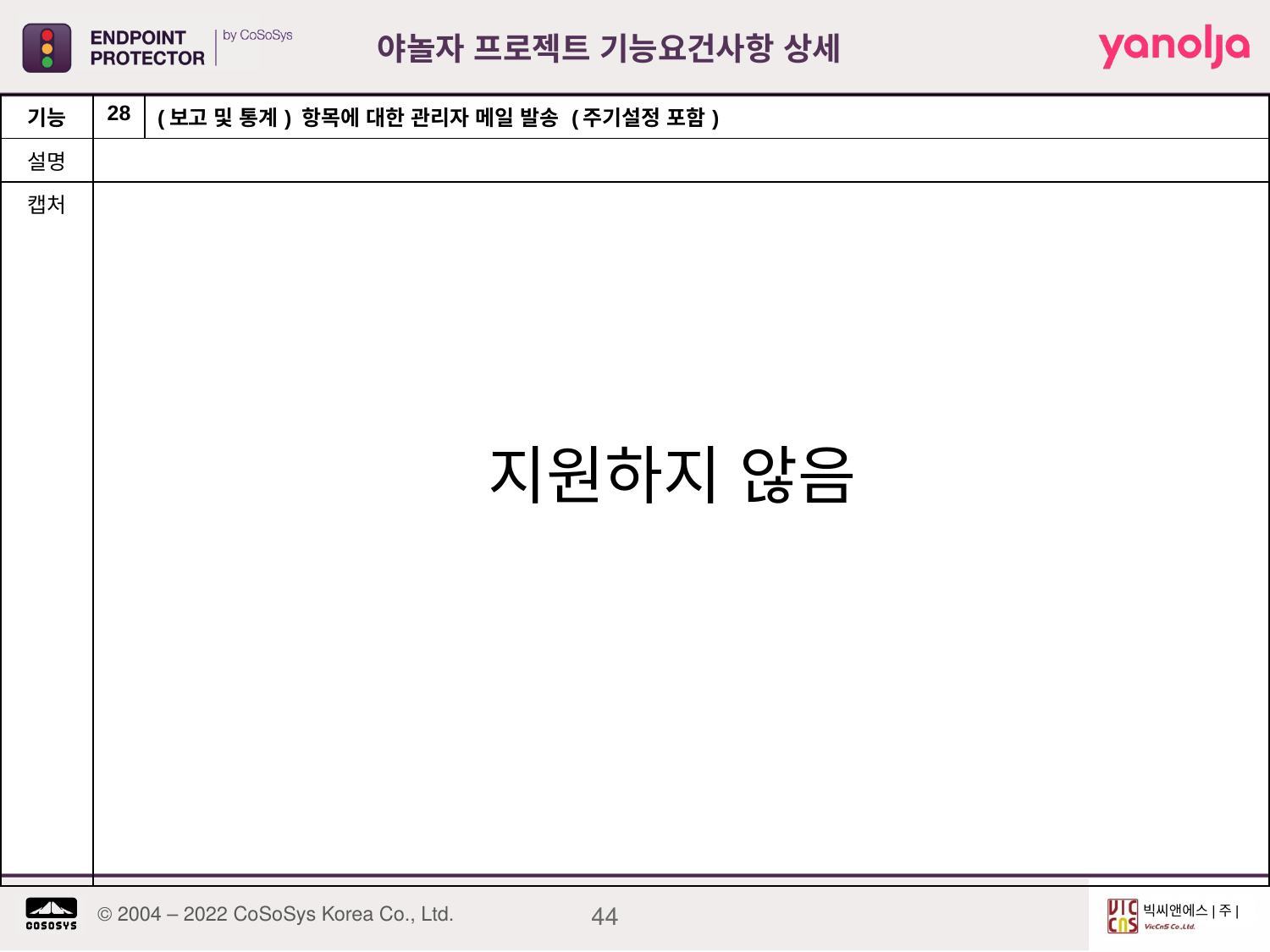

야놀자 프로젝트 기능요건사항 상세
| 기능 | 28 | (보고 및 통계) 항목에 대한 관리자 메일 발송 (주기설정 포함) |
| --- | --- | --- |
| 설명 |  |  |
| 캡처 | 지원하지 않음 |  |
44